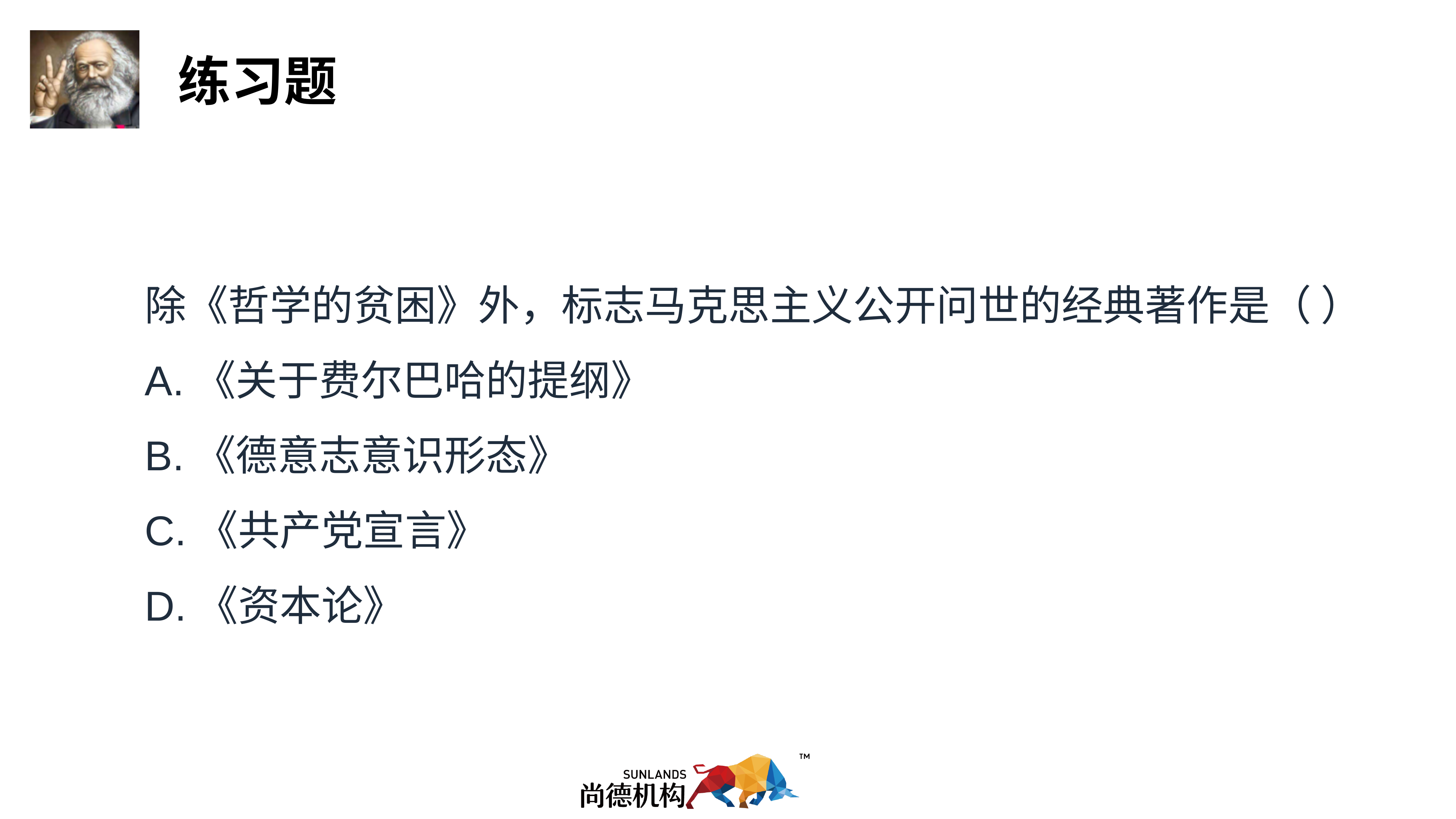

除《哲学的贫困》外，标志马克思主义公开问世的经典著作是（ ）
A.《关于费尔巴哈的提纲》
B.《德意志意识形态》
C.《共产党宣言》
D.《资本论》